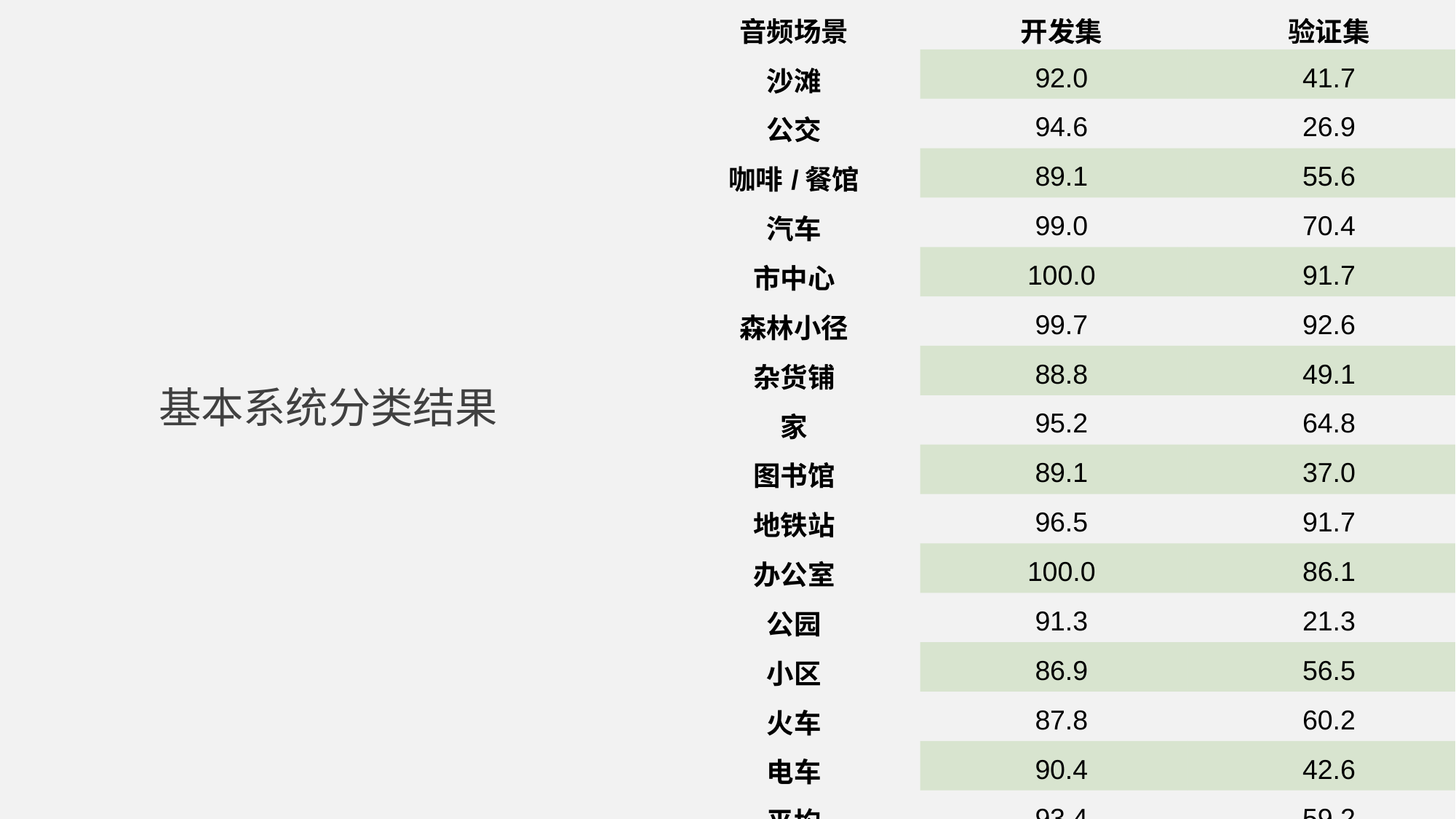

| 音频场景 | 开发集 | 验证集 |
| --- | --- | --- |
| 沙滩 | 92.0 | 41.7 |
| 公交 | 94.6 | 26.9 |
| 咖啡/餐馆 | 89.1 | 55.6 |
| 汽车 | 99.0 | 70.4 |
| 市中心 | 100.0 | 91.7 |
| 森林小径 | 99.7 | 92.6 |
| 杂货铺 | 88.8 | 49.1 |
| 家 | 95.2 | 64.8 |
| 图书馆 | 89.1 | 37.0 |
| 地铁站 | 96.5 | 91.7 |
| 办公室 | 100.0 | 86.1 |
| 公园 | 91.3 | 21.3 |
| 小区 | 86.9 | 56.5 |
| 火车 | 87.8 | 60.2 |
| 电车 | 90.4 | 42.6 |
| 平均 | 93.4 | 59.2 |
# 基本系统分类结果